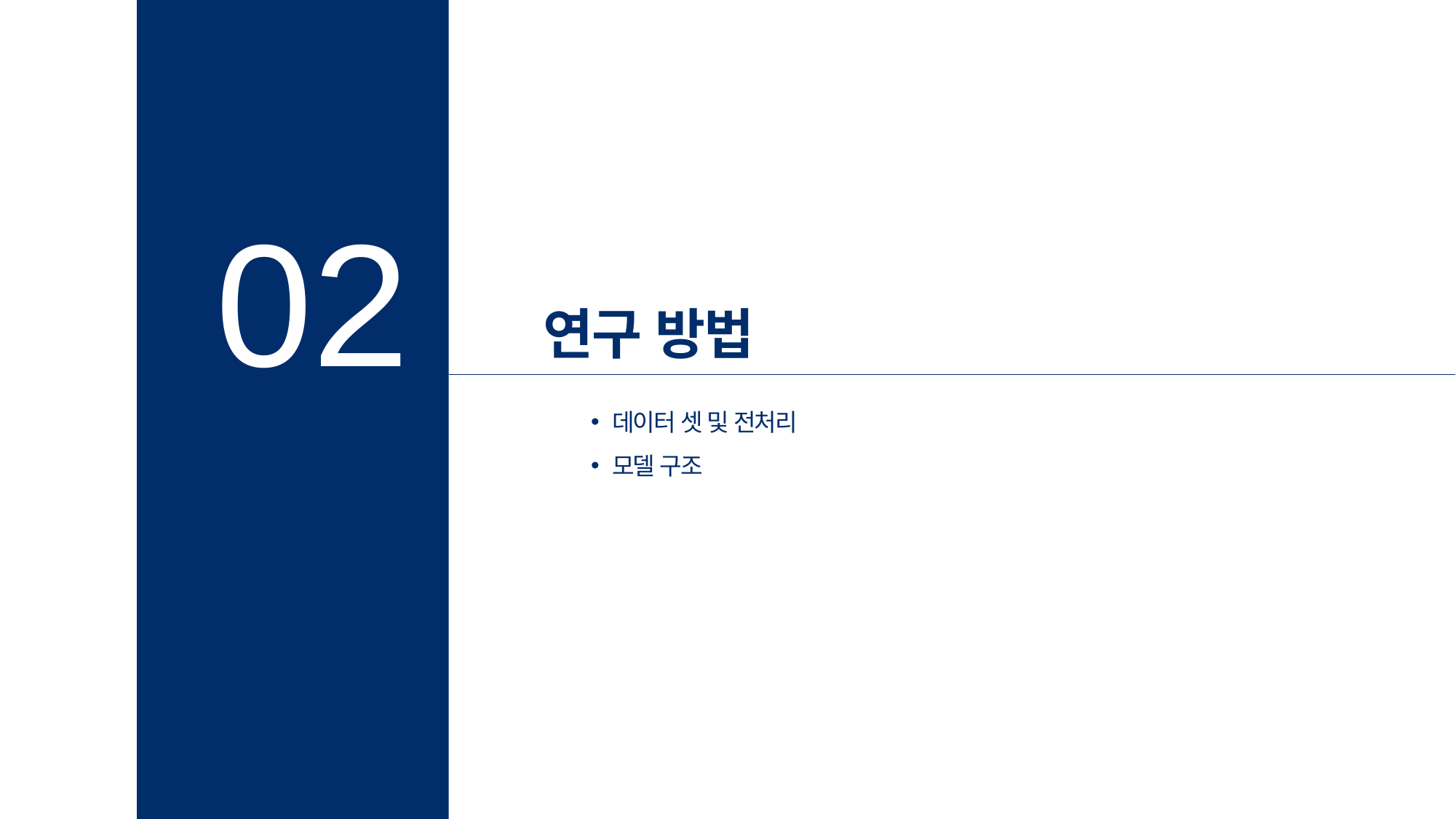

02
연구 방법
데이터 셋 및 전처리
모델 구조